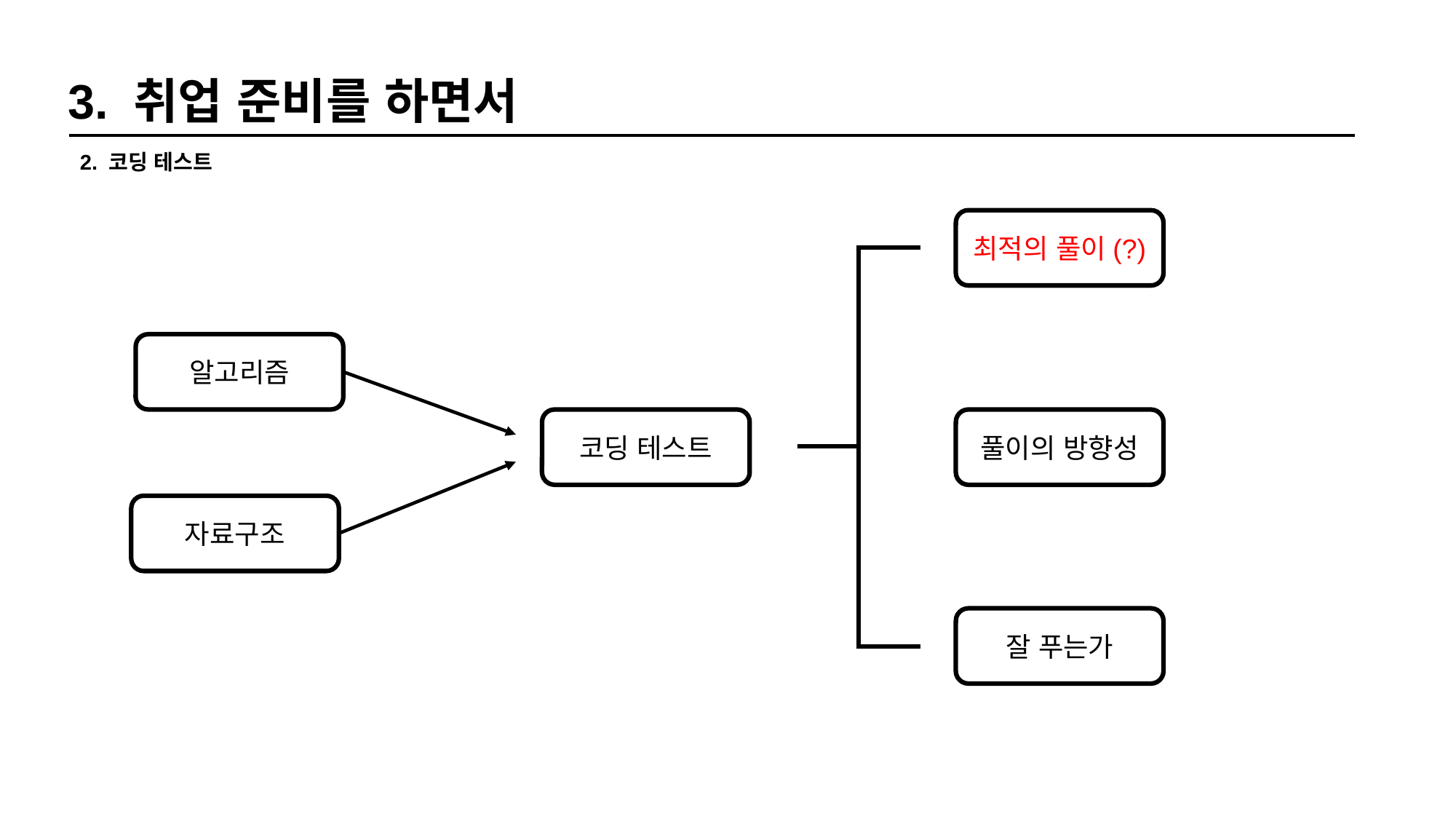

3. 취업 준비를 하면서
2. 코딩 테스트
최적의 풀이(?)

알고리즘
코딩 테스트
풀이의 방향성
자료구조
잘 푸는가